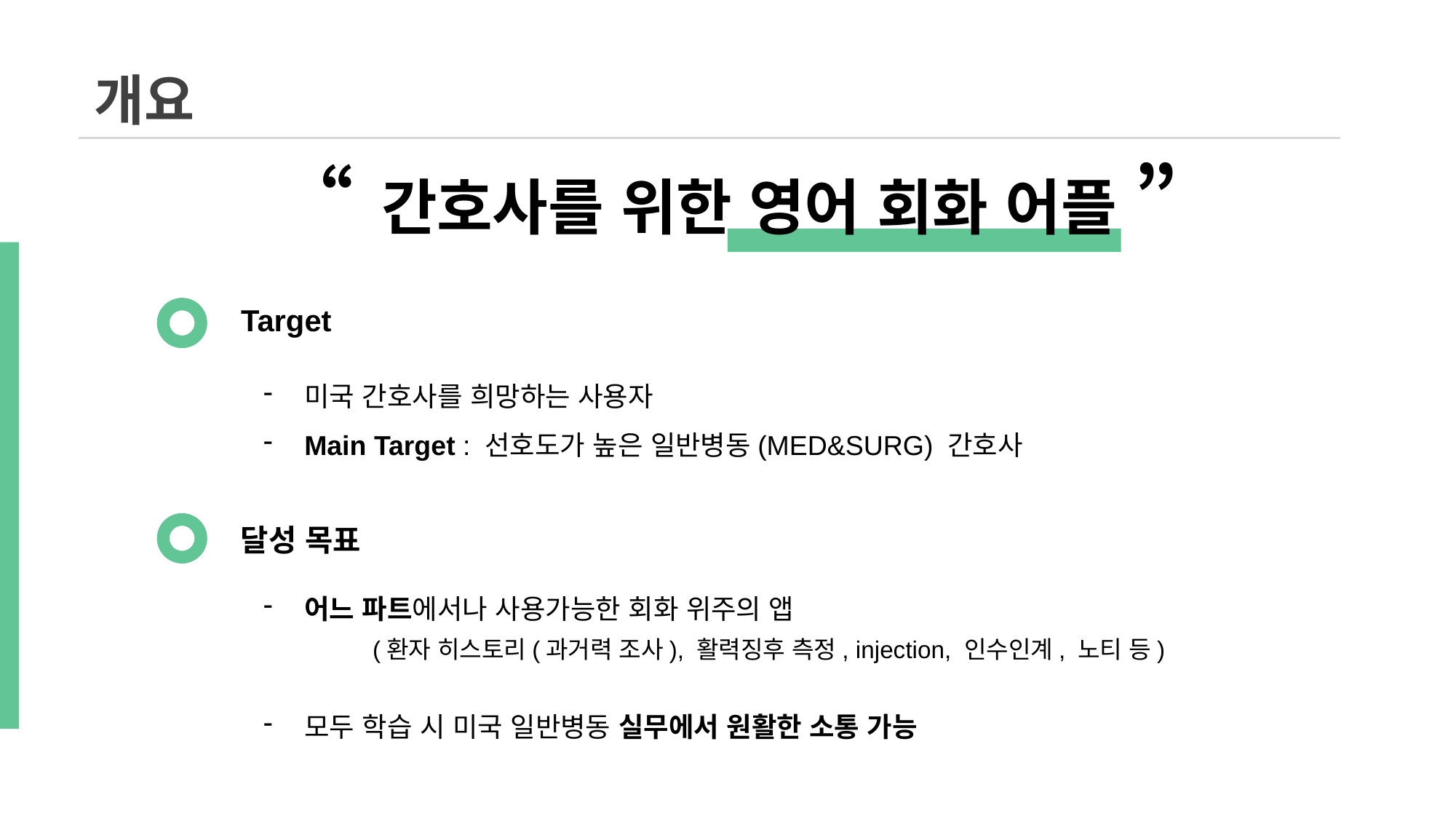

개요
“ 간호사를 위한 영어 회화 어플 ”

Target

미국 간호사를 희망하는 사용자
Main Target : 선호도가 높은 일반병동(MED&SURG) 간호사

달성 목표
어느 파트에서나 사용가능한 회화 위주의 앱
	(환자 히스토리(과거력 조사), 활력징후 측정, injection, 인수인계, 노티 등)

모두 학습 시 미국 일반병동 실무에서 원활한 소통 가능